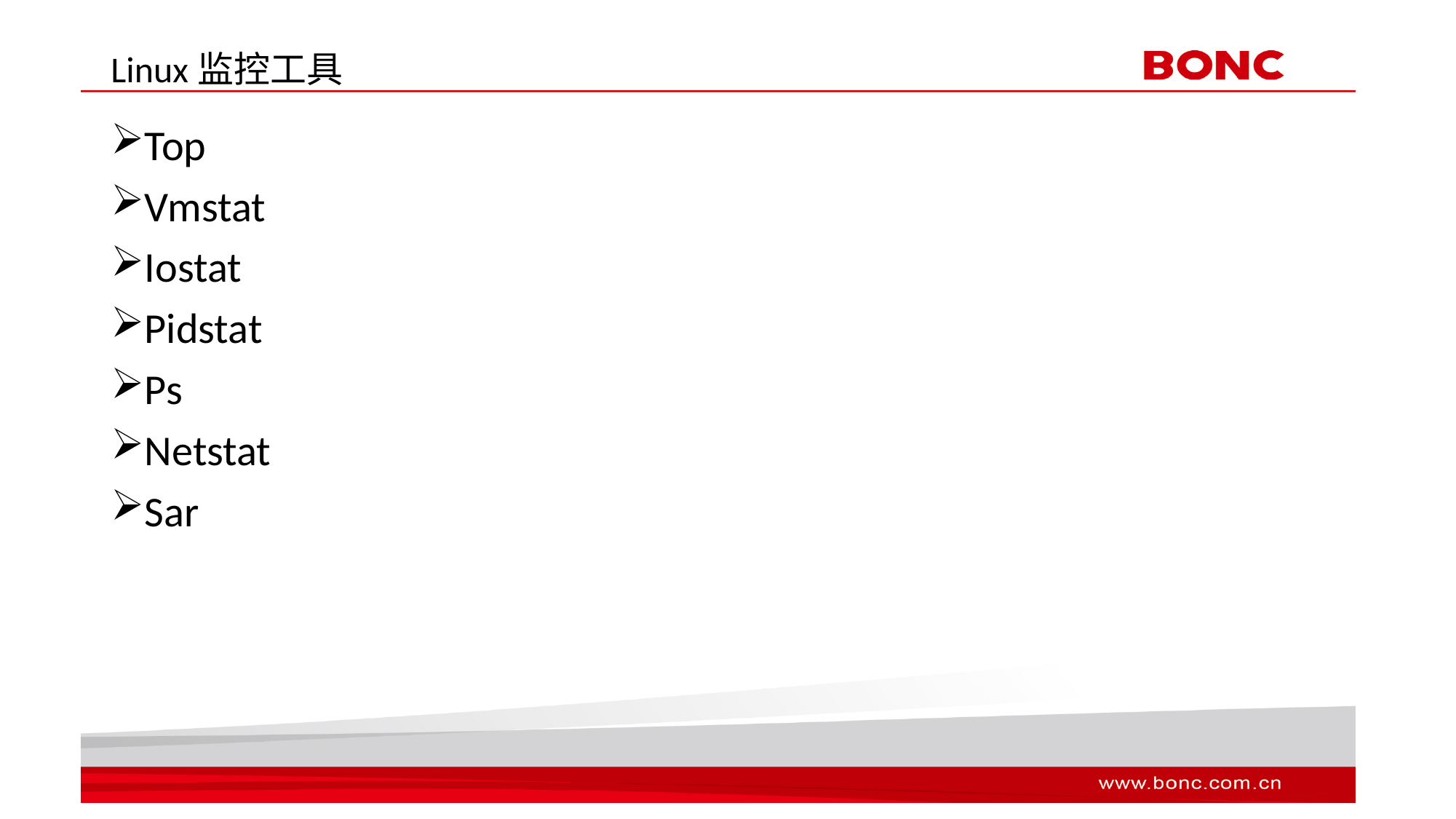

# Linux监控工具
Top
Vmstat
Iostat
Pidstat
Ps
Netstat
Sar